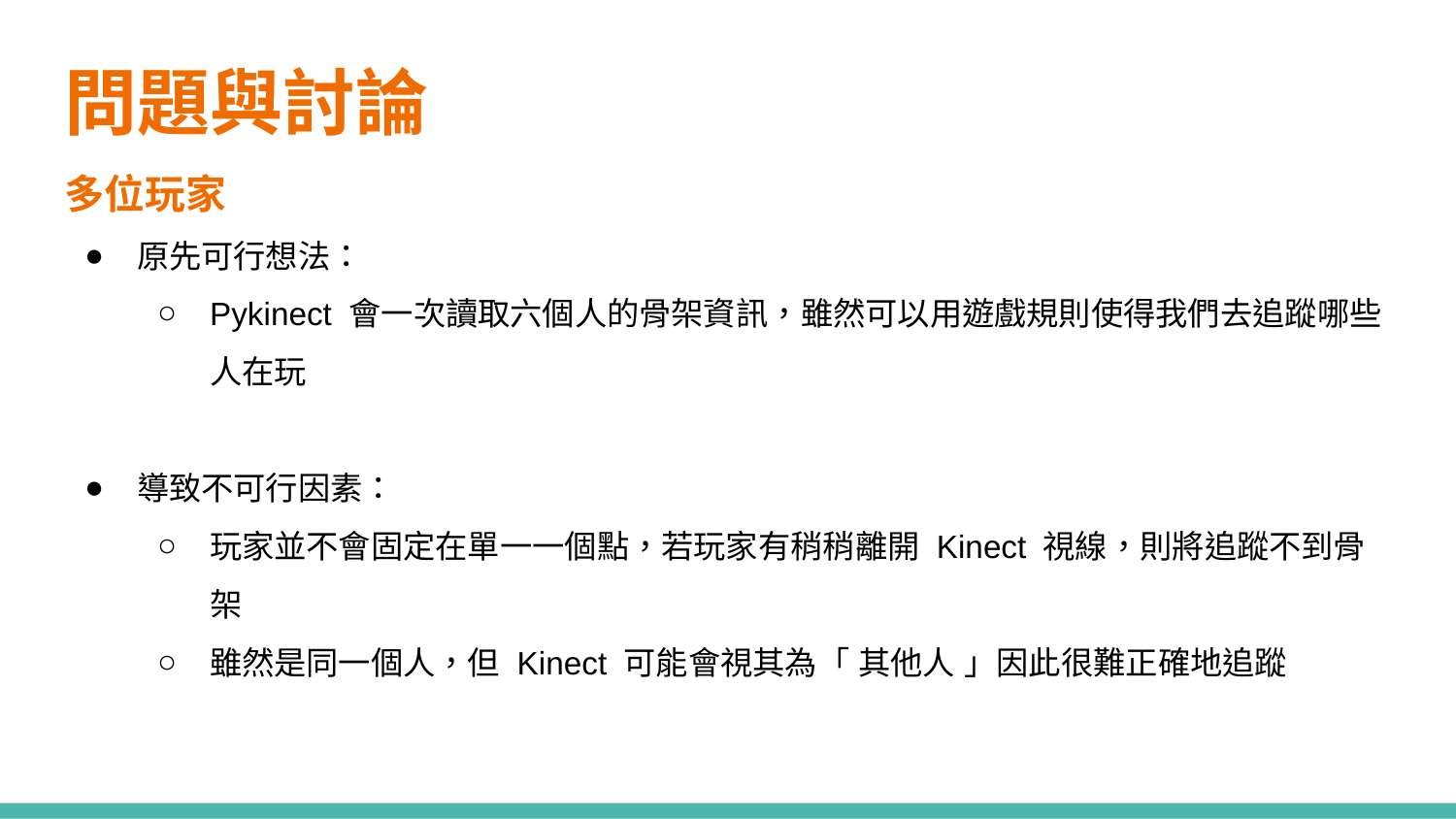

# 問題與討論
多位玩家
原先可行想法：
Pykinect 會一次讀取六個人的骨架資訊，雖然可以用遊戲規則使得我們去追蹤哪些人在玩
導致不可行因素：
玩家並不會固定在單一一個點，若玩家有稍稍離開 Kinect 視線，則將追蹤不到骨架
雖然是同一個人，但 Kinect 可能會視其為「 其他人 」因此很難正確地追蹤